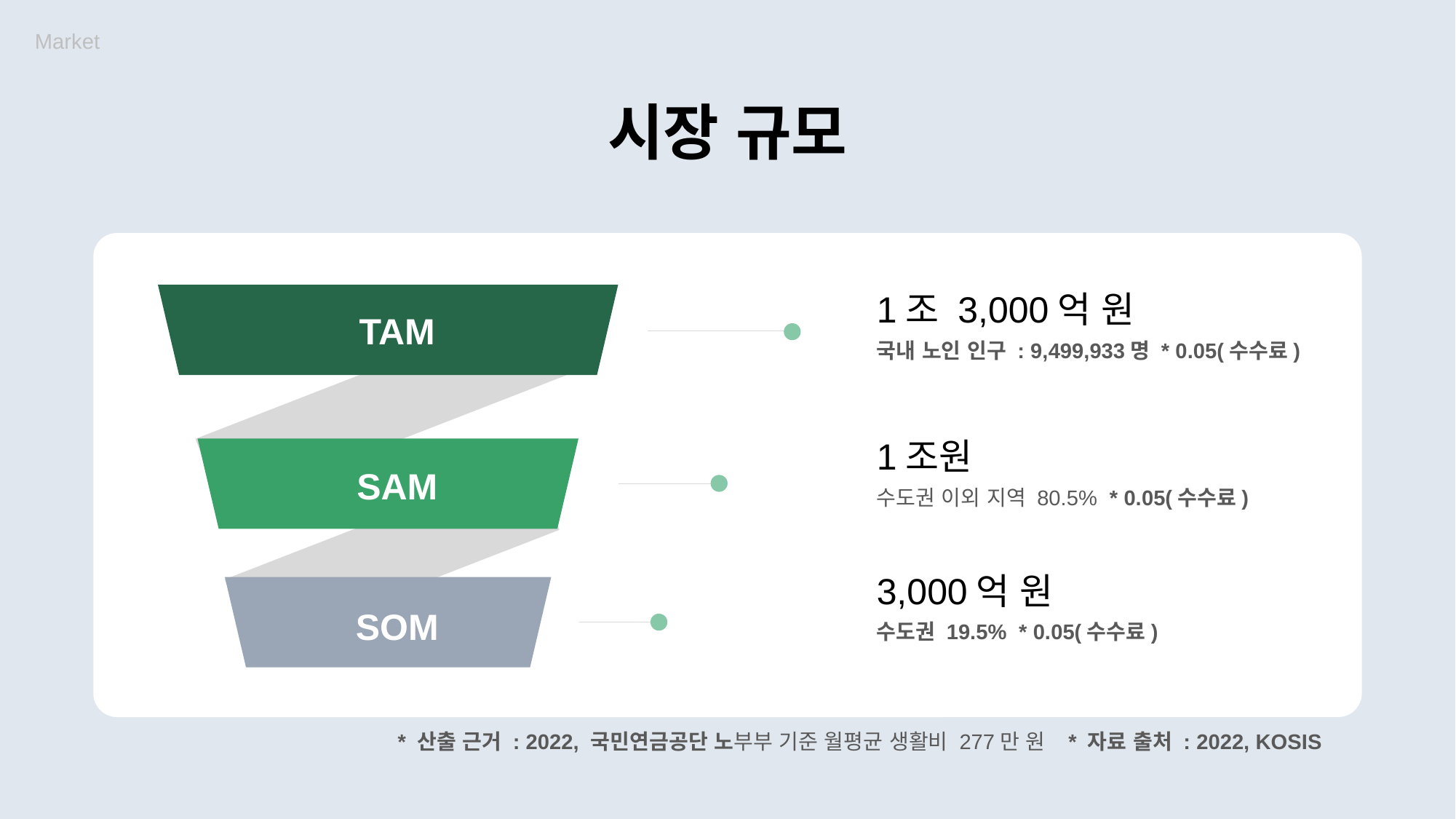

Market
시장 규모

1조 3,000억 원

TAM

국내 노인 인구 : 9,499,933명 * 0.05(수수료)

1조원

SAM

수도권 이외 지역 80.5%  * 0.05(수수료)

3,000억 원

SOM
수도권 19.5%  * 0.05(수수료)

* 산출 근거 : 2022, 국민연금공단 노부부 기준 월평균 생활비 277만 원
* 자료 출처 : 2022, KOSIS